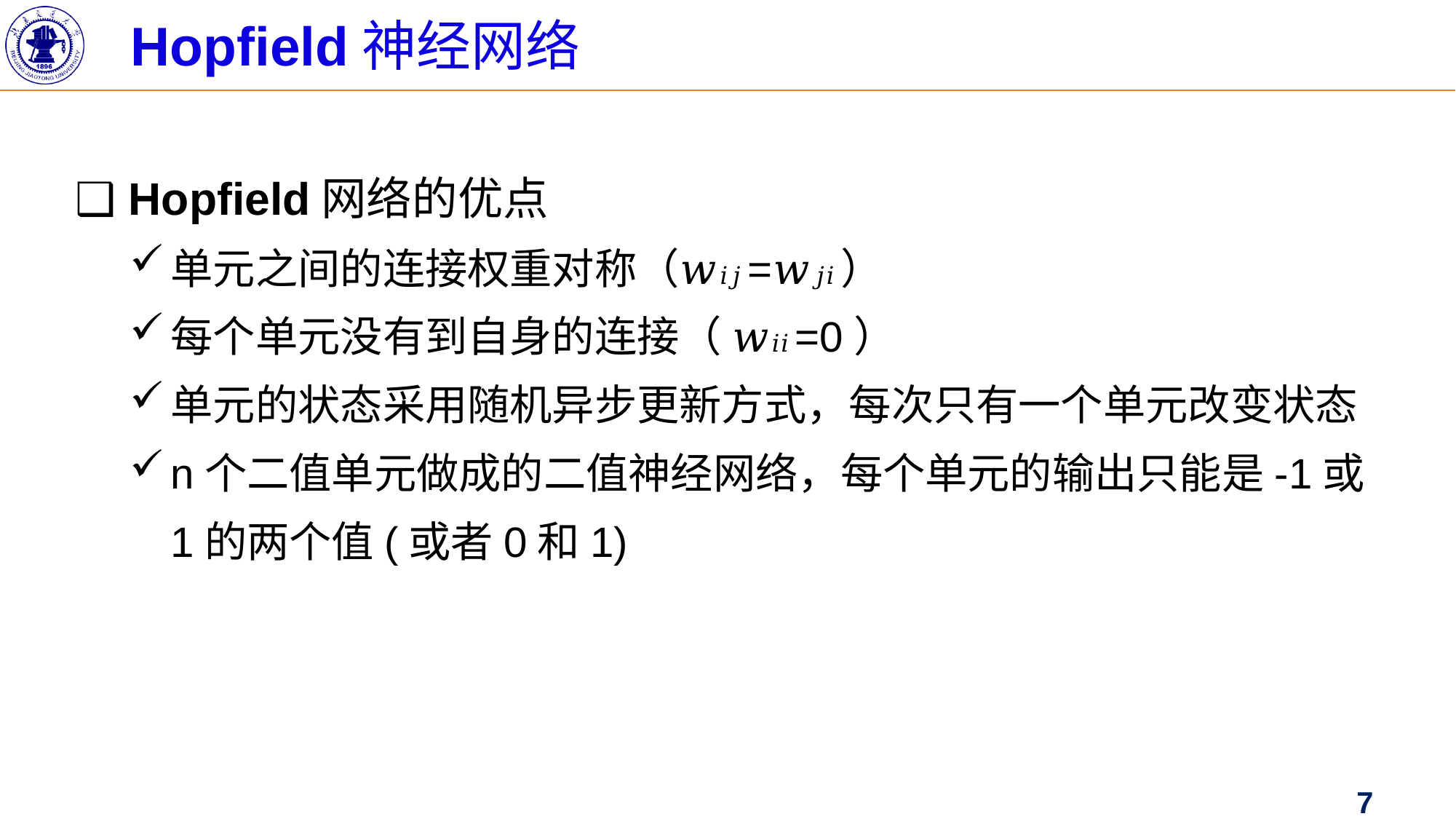

Hopfield神经网络
❑ Hopfield网络的优点
单元之间的连接权重对称（𝑤𝑖𝑗=𝑤𝑗𝑖）
每个单元没有到自身的连接（ 𝑤𝑖𝑖=0）
单元的状态采用随机异步更新方式，每次只有一个单元改变状态
n个二值单元做成的二值神经网络，每个单元的输出只能是-1或1的两个值(或者0和1)